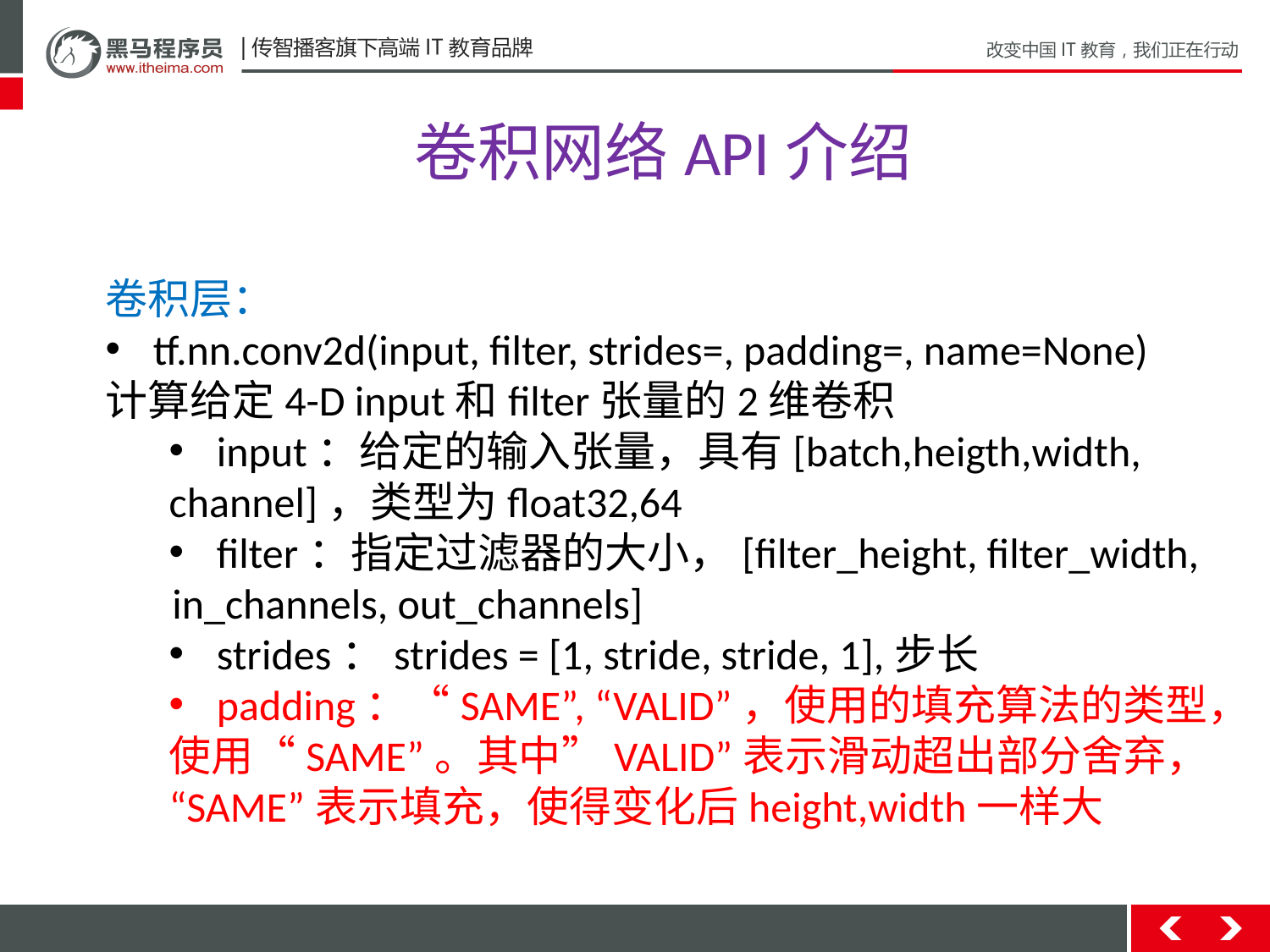

卷积网络API介绍
卷积层：
tf.nn.conv2d(input, filter, strides=, padding=, name=None)
计算给定4-D input和filter张量的2维卷积
input：给定的输入张量，具有[batch,heigth,width,
channel]，类型为float32,64
filter：指定过滤器的大小，[filter_height, filter_width,
       in_channels, out_channels]
strides：strides = [1, stride, stride, 1],步长
padding：“SAME”, “VALID”，使用的填充算法的类型，
使用“SAME”。其中”VALID”表示滑动超出部分舍弃，
“SAME”表示填充，使得变化后height,width一样大